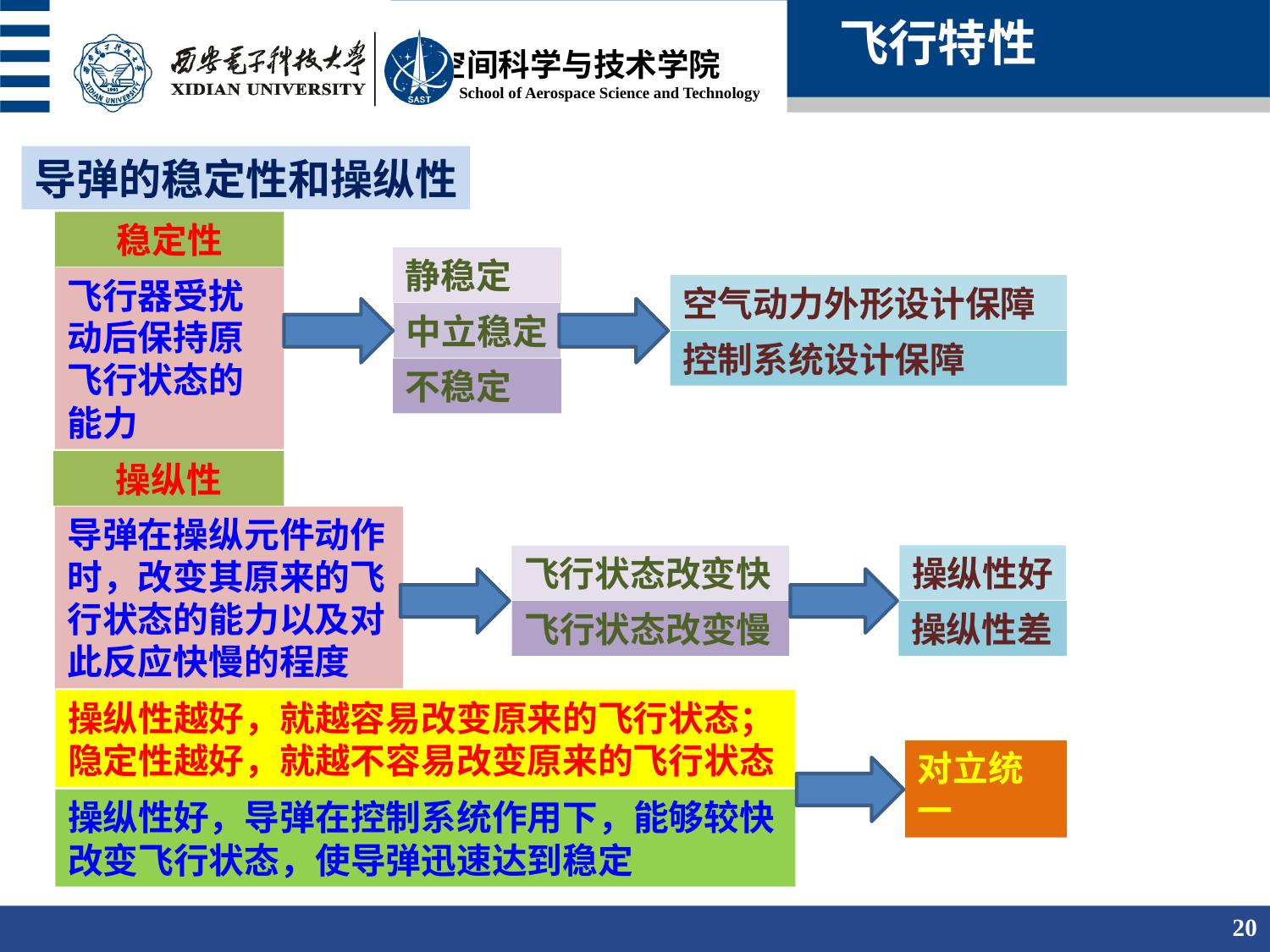

飞行特性
导弹的稳定性和操纵性
稳定性
静稳定
飞行器受扰动后保持原飞行状态的能力
空气动力外形设计保障

中立稳定
控制系统设计保障
不稳定
操纵性
导弹在操纵元件动作时，改变其原来的飞行状态的能力以及对此反应快慢的程度
操纵性好
飞行状态改变快

飞行状态改变慢
操纵性差
操纵性越好，就越容易改变原来的飞行状态；隐定性越好，就越不容易改变原来的飞行状态
对立统一

操纵性好，导弹在控制系统作用下，能够较快改变飞行状态，使导弹迅速达到稳定